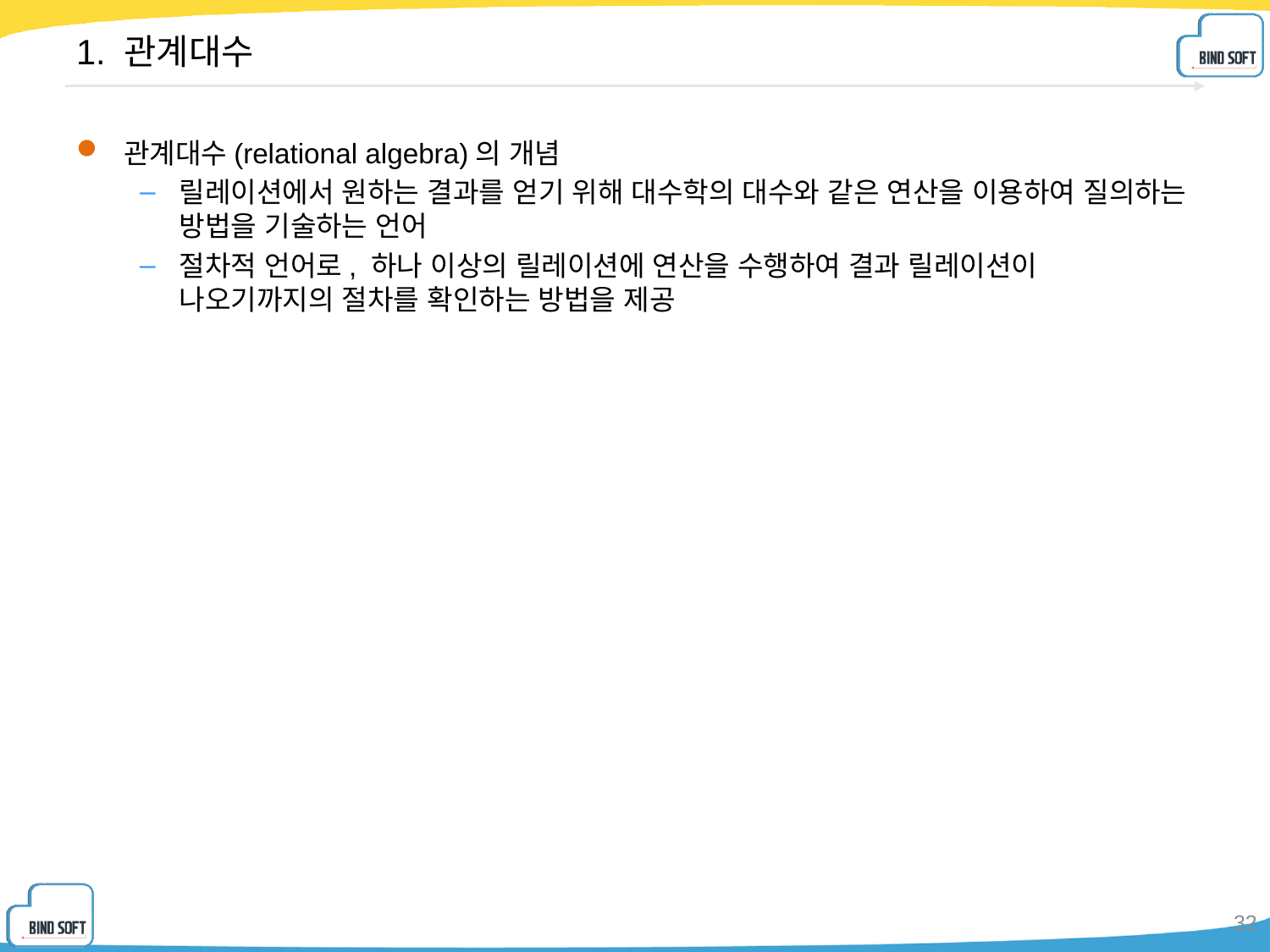

# 1. 관계대수
관계대수(relational algebra)의 개념
릴레이션에서 원하는 결과를 얻기 위해 대수학의 대수와 같은 연산을 이용하여 질의하는 방법을 기술하는 언어
절차적 언어로, 하나 이상의 릴레이션에 연산을 수행하여 결과 릴레이션이 나오기까지의 절차를 확인하는 방법을 제공
32